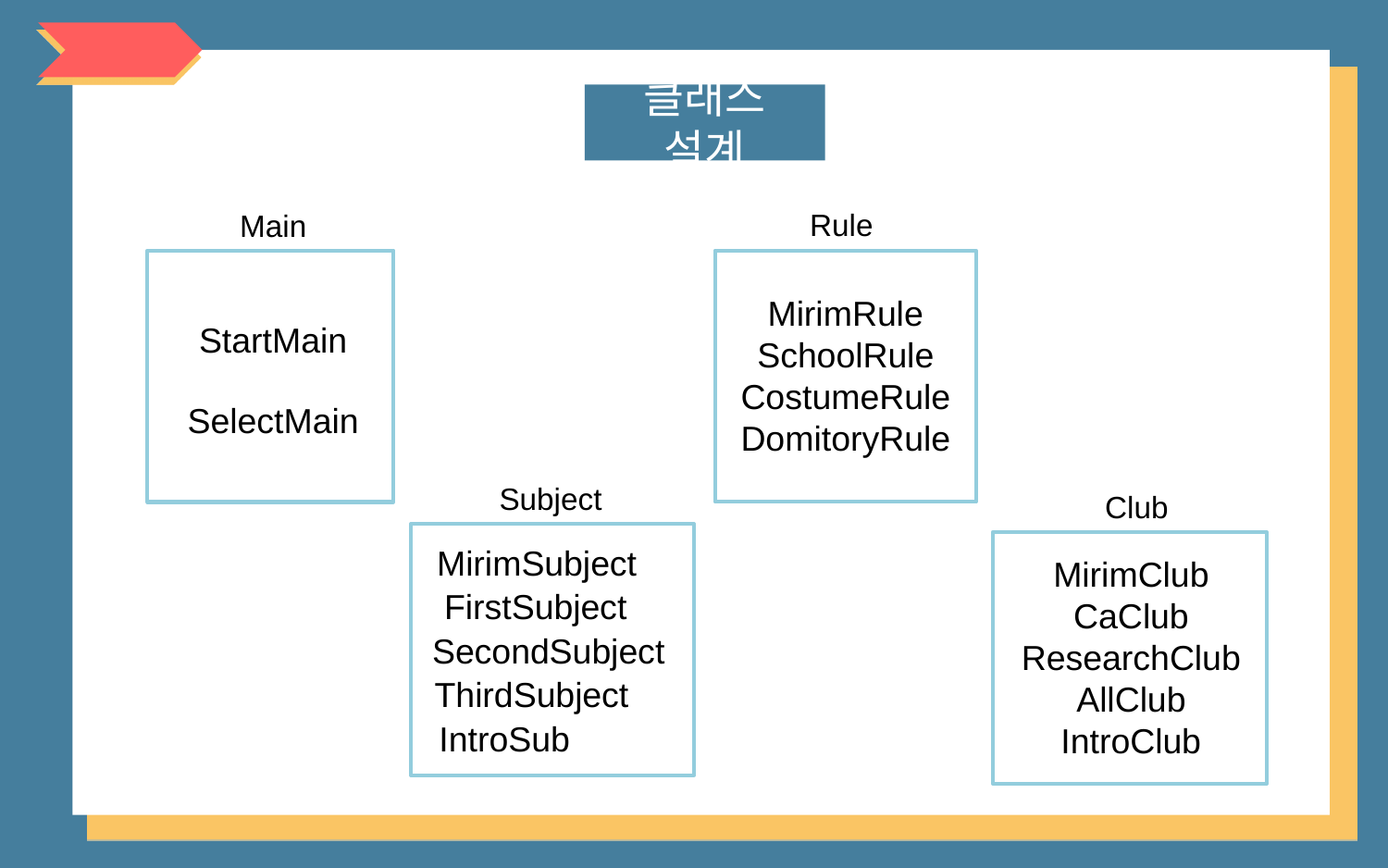

기대 효과: 신입생들의 드림에 대한 인지를 확보할 수 있다.

설계 + 분담
클래스 설계
Rule
Main

MirimRule
SchoolRule
CostumeRule
DomitoryRule
StartMain
SelectMain
Subject
Club

MirimSubject
MirimClub
CaClub
ResearchClub
AllClub
IntroClub
FirstSubject
SecondSubject
ThirdSubject
IntroSub